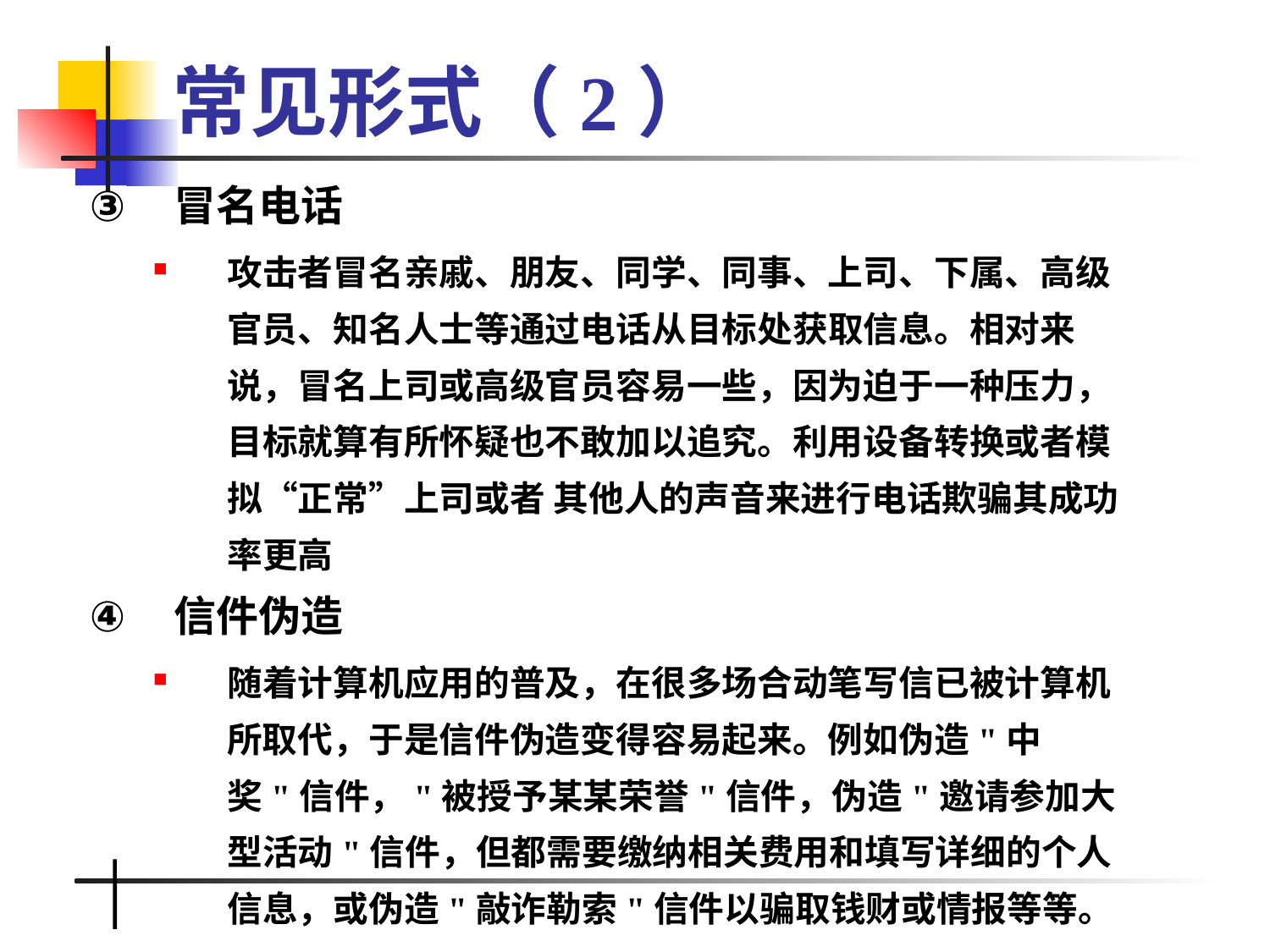

# 常见形式（2）
冒名电话
攻击者冒名亲戚、朋友、同学、同事、上司、下属、高级官员、知名人士等通过电话从目标处获取信息。相对来说，冒名上司或高级官员容易一些，因为迫于一种压力，目标就算有所怀疑也不敢加以追究。利用设备转换或者模拟“正常”上司或者 其他人的声音来进行电话欺骗其成功率更高
信件伪造
随着计算机应用的普及，在很多场合动笔写信已被计算机所取代，于是信件伪造变得容易起来。例如伪造"中奖"信件，"被授予某某荣誉"信件，伪造"邀请参加大型活动"信件，但都需要缴纳相关费用和填写详细的个人信息，或伪造"敲诈勒索"信件以骗取钱财或情报等等。